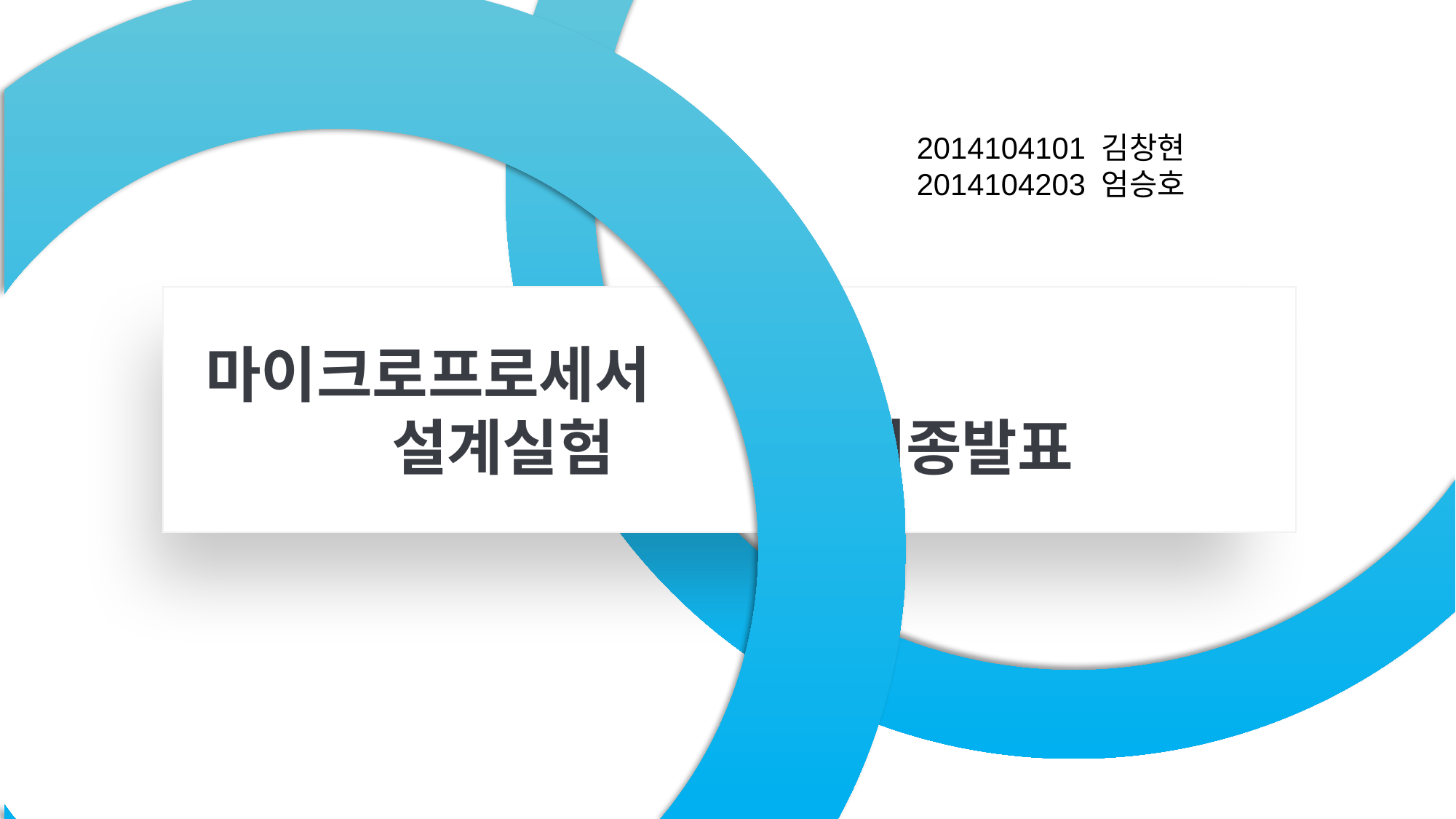

2014104101 김창현
2014104203 엄승호
 마이크로프로세서
            설계실험              최종발표